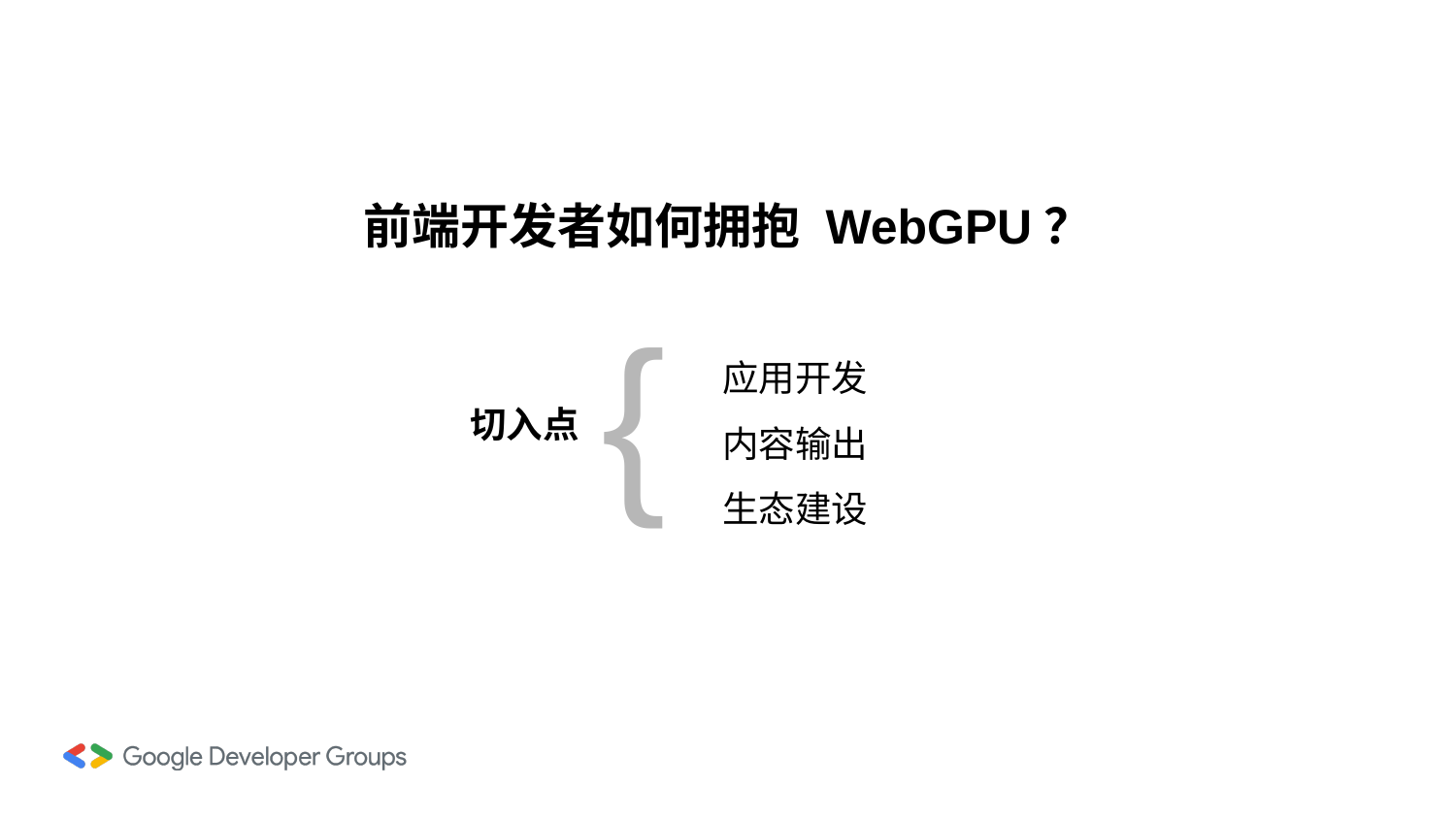

前端开发者如何拥抱 WebGPU？
{
应用开发
内容输出
生态建设
切入点